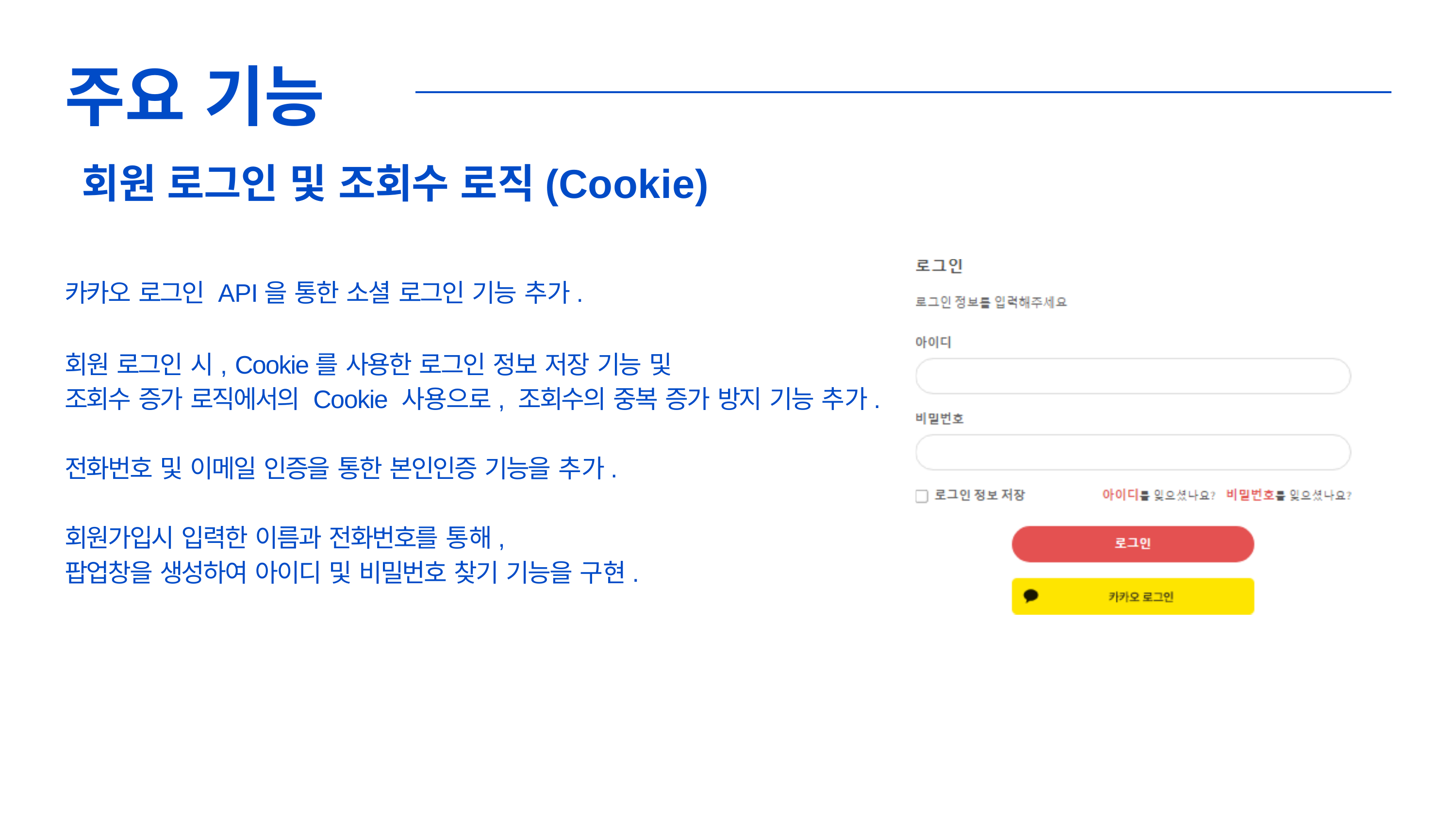

# 주요 기능

회원 로그인 및 조회수 로직(Cookie)

카카오 로그인 API을 통한 소셜 로그인 기능 추가.

회원 로그인 시, Cookie를 사용한 로그인 정보 저장 기능 및
조회수 증가 로직에서의 Cookie 사용으로, 조회수의 중복 증가 방지 기능 추가.
전화번호 및 이메일 인증을 통한 본인인증 기능을 추가.  회원가입시 입력한 이름과 전화번호를 통해,
팝업창을 생성하여 아이디 및 비밀번호 찾기 기능을 구현.